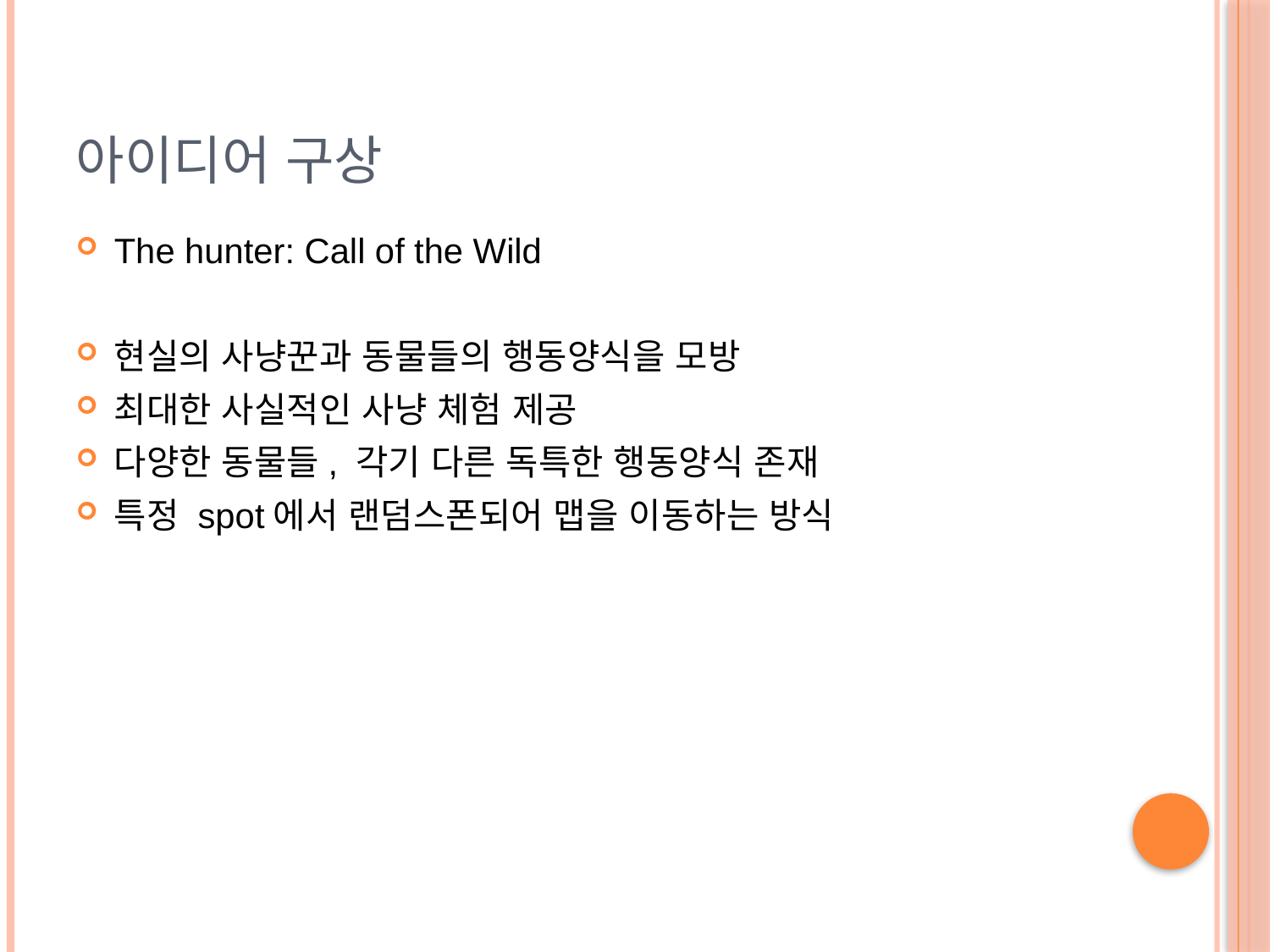

# 아이디어 구상
The hunter: Call of the Wild

현실의 사냥꾼과 동물들의 행동양식을 모방
최대한 사실적인 사냥 체험 제공
다양한 동물들, 각기 다른 독특한 행동양식 존재
특정 spot에서 랜덤스폰되어 맵을 이동하는 방식